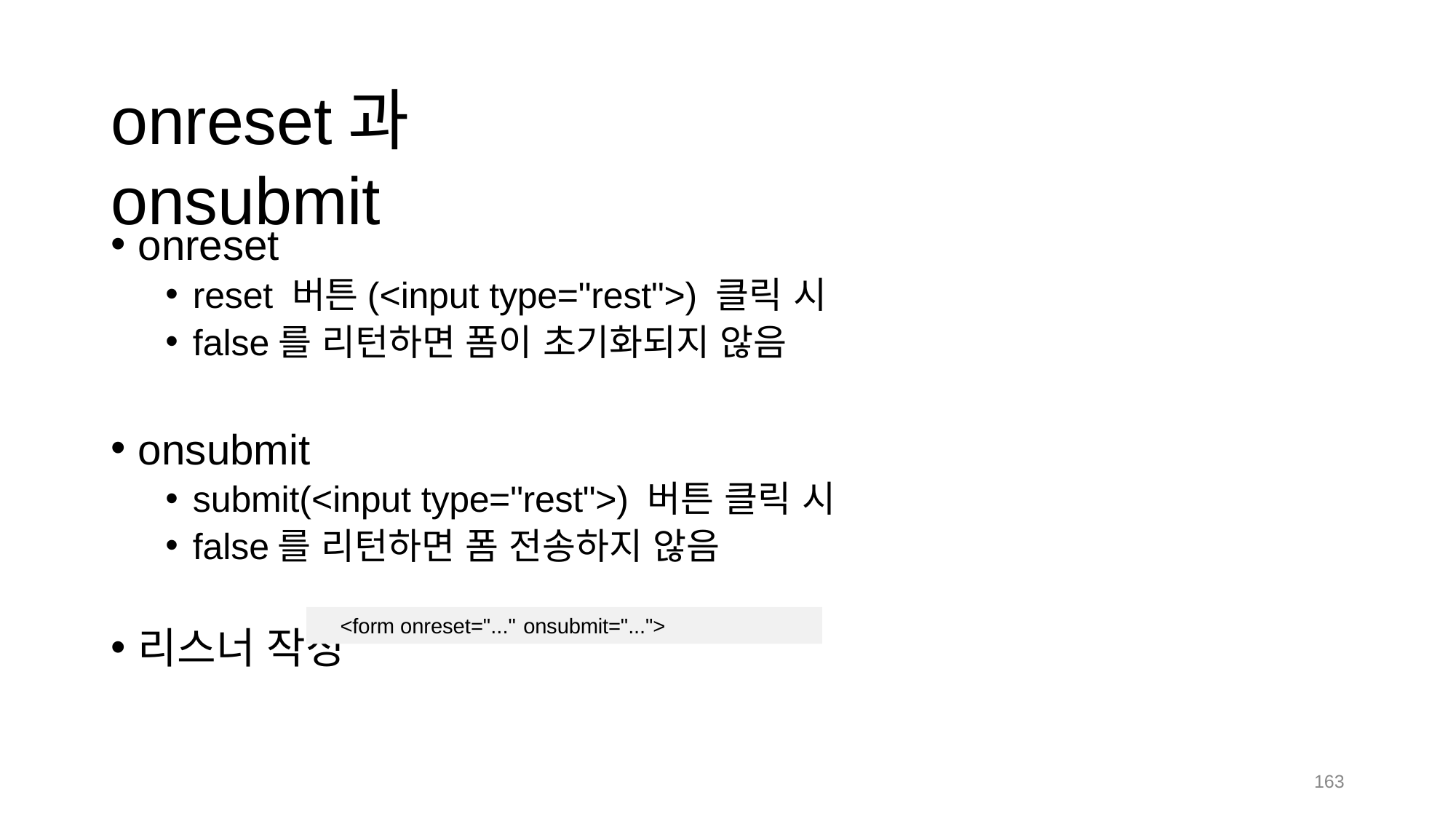

# onreset과 onsubmit
onreset
reset 버튼(<input type="rest">) 클릭 시
false를 리턴하면 폼이 초기화되지 않음

onsubmit
submit(<input type="rest">) 버튼 클릭 시
false를 리턴하면 폼 전송하지 않음

<form onreset="..." onsubmit="...">
리스너 작성
163